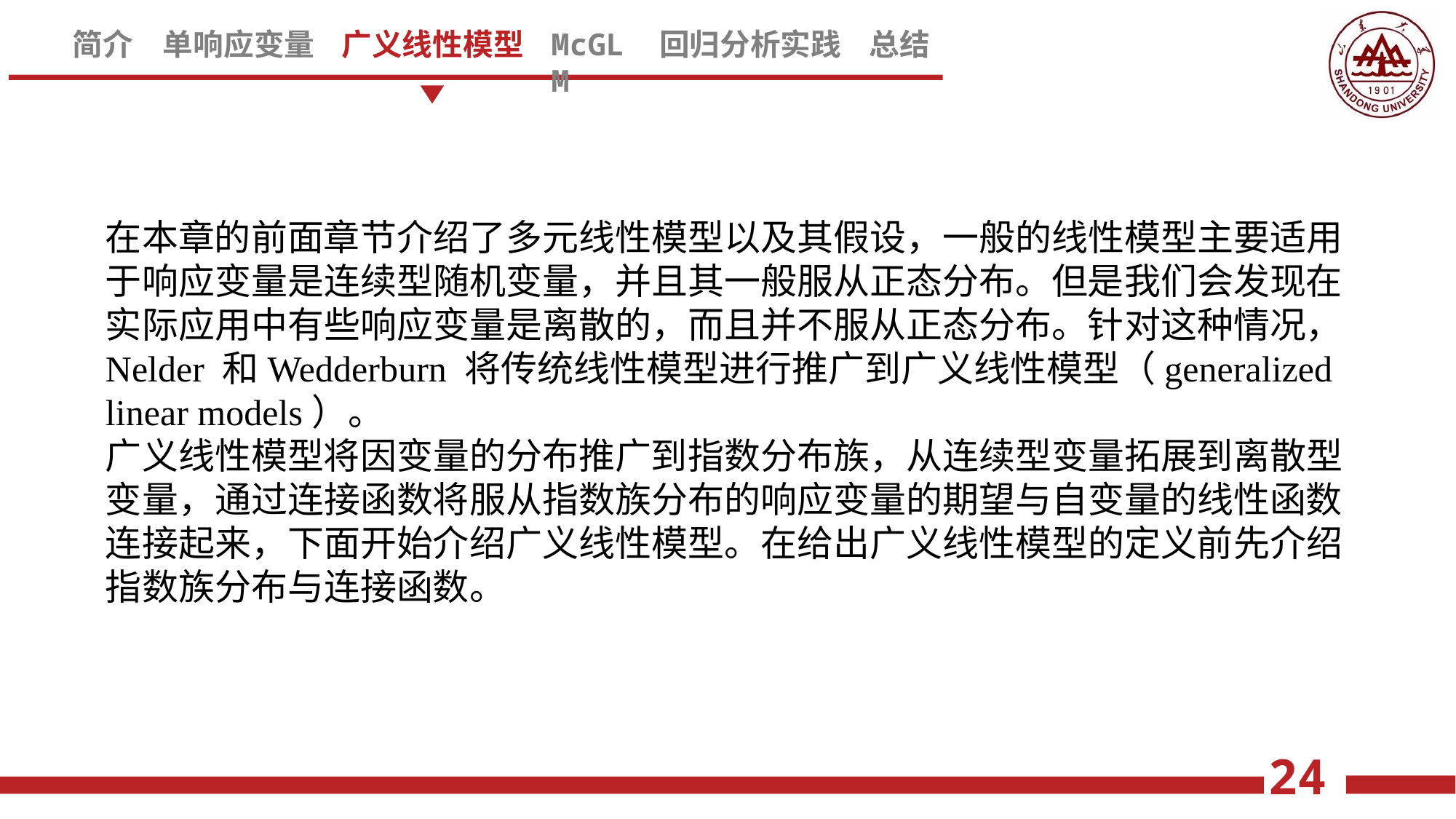

在本章的前面章节介绍了多元线性模型以及其假设，一般的线性模型主要适用于响应变量是连续型随机变量，并且其一般服从正态分布。但是我们会发现在实际应用中有些响应变量是离散的，而且并不服从正态分布。针对这种情况，Nelder 和Wedderburn 将传统线性模型进行推广到广义线性模型（generalized linear models）。
广义线性模型将因变量的分布推广到指数分布族，从连续型变量拓展到离散型变量，通过连接函数将服从指数族分布的响应变量的期望与自变量的线性函数连接起来，下面开始介绍广义线性模型。在给出广义线性模型的定义前先介绍指数族分布与连接函数。